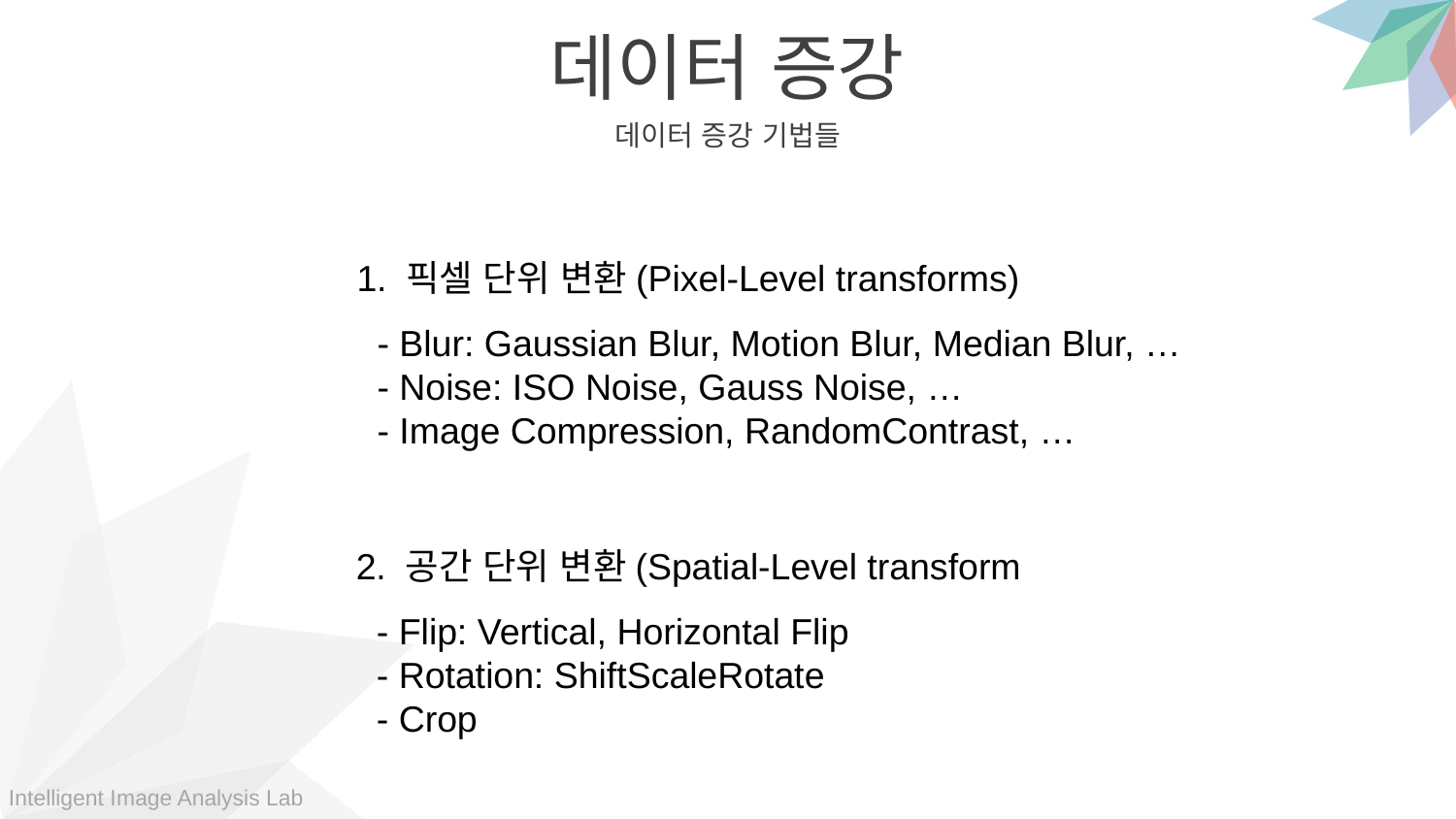

데이터 증강
데이터 증강 기법들
1. 픽셀 단위 변환(Pixel-Level transforms)
  - Blur: Gaussian Blur, Motion Blur, Median Blur, …
  - Noise: ISO Noise, Gauss Noise, …
  - Image Compression, RandomContrast, …
2. 공간 단위 변환(Spatial-Level transform
  - Flip: Vertical, Horizontal Flip
  - Rotation: ShiftScaleRotate
  - Crop